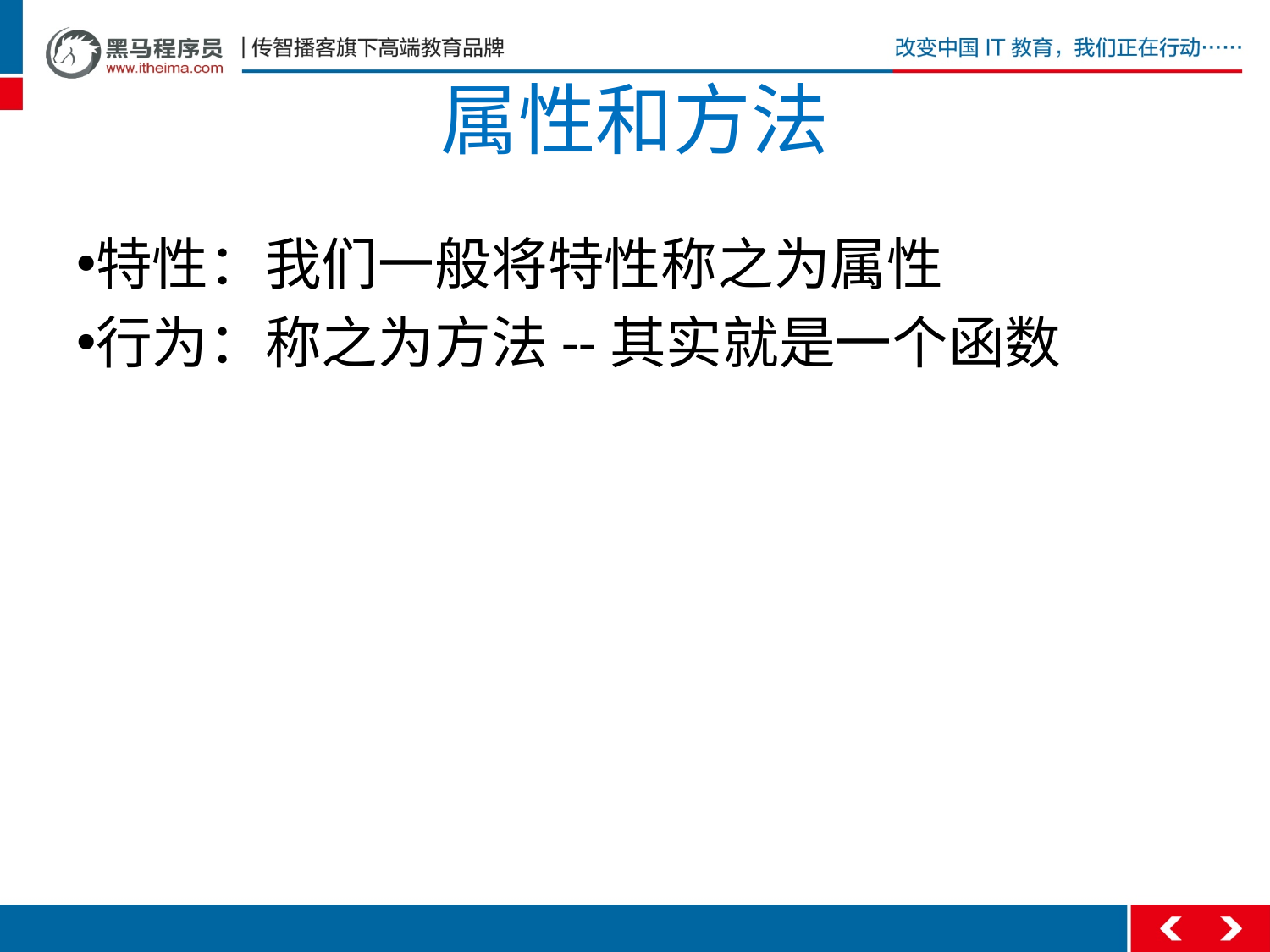

# 属性和方法
特性：我们一般将特性称之为属性
行为：称之为方法--其实就是一个函数